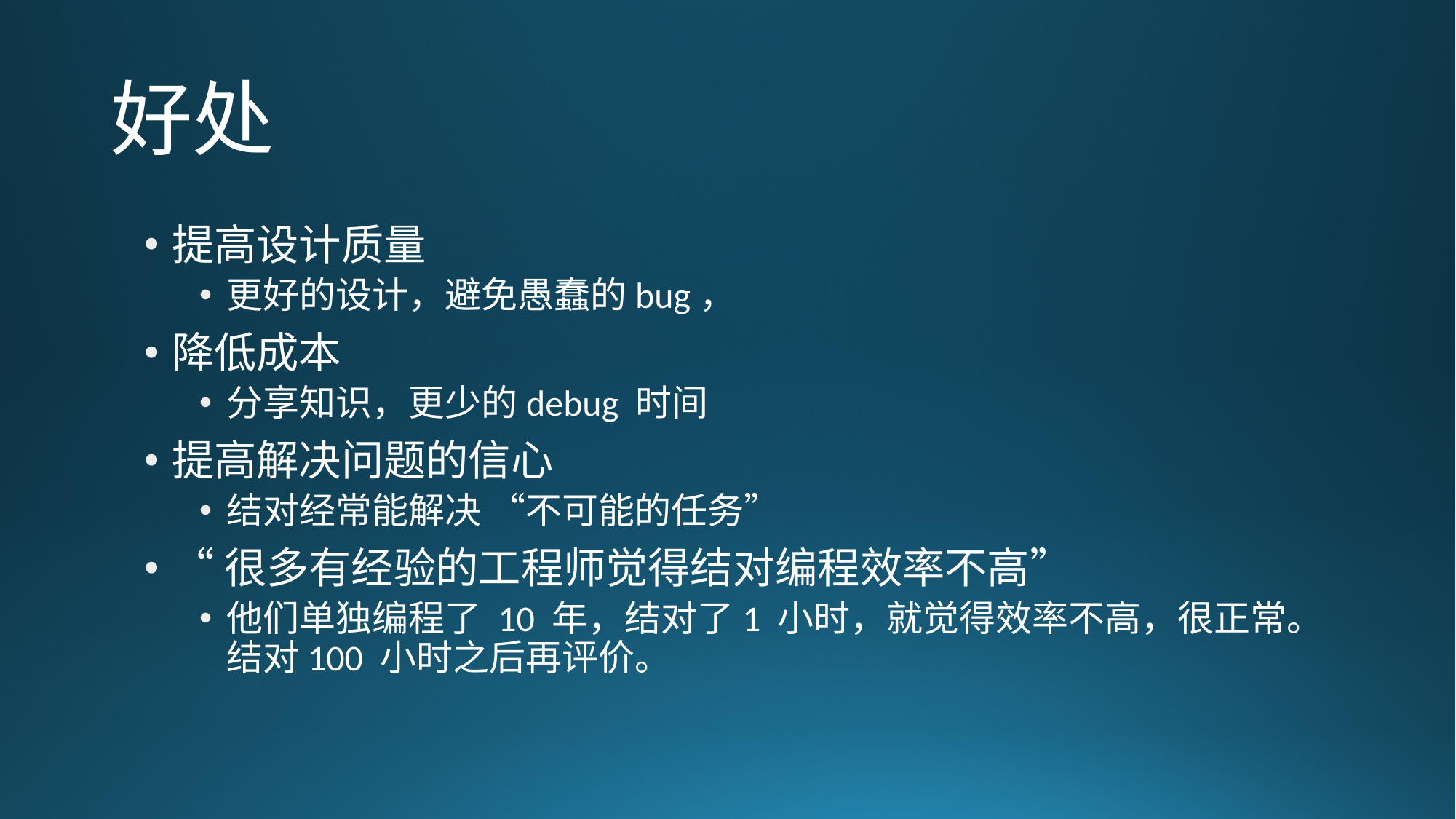

# 好处
提高设计质量
更好的设计，避免愚蠢的bug，
降低成本
分享知识，更少的debug 时间
提高解决问题的信心
结对经常能解决 “不可能的任务”
“很多有经验的工程师觉得结对编程效率不高”
他们单独编程了 10 年，结对了1 小时，就觉得效率不高，很正常。 结对100 小时之后再评价。